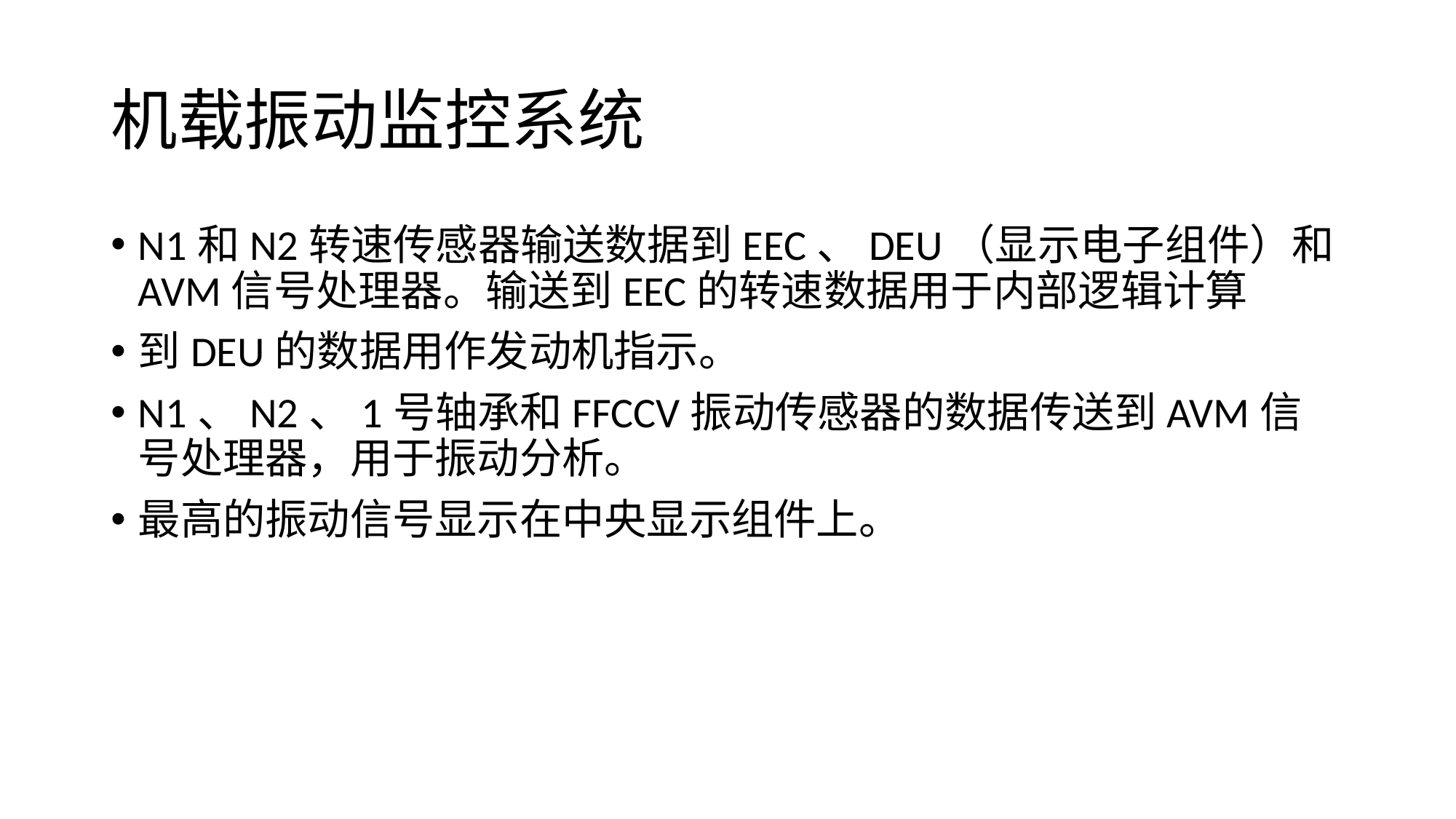

# 机载振动监控系统
N1和N2转速传感器输送数据到EEC、DEU（显示电子组件）和AVM信号处理器。输送到EEC的转速数据用于内部逻辑计算
到DEU的数据用作发动机指示。
N1、N2、1号轴承和FFCCV振动传感器的数据传送到AVM信号处理器，用于振动分析。
最高的振动信号显示在中央显示组件上。